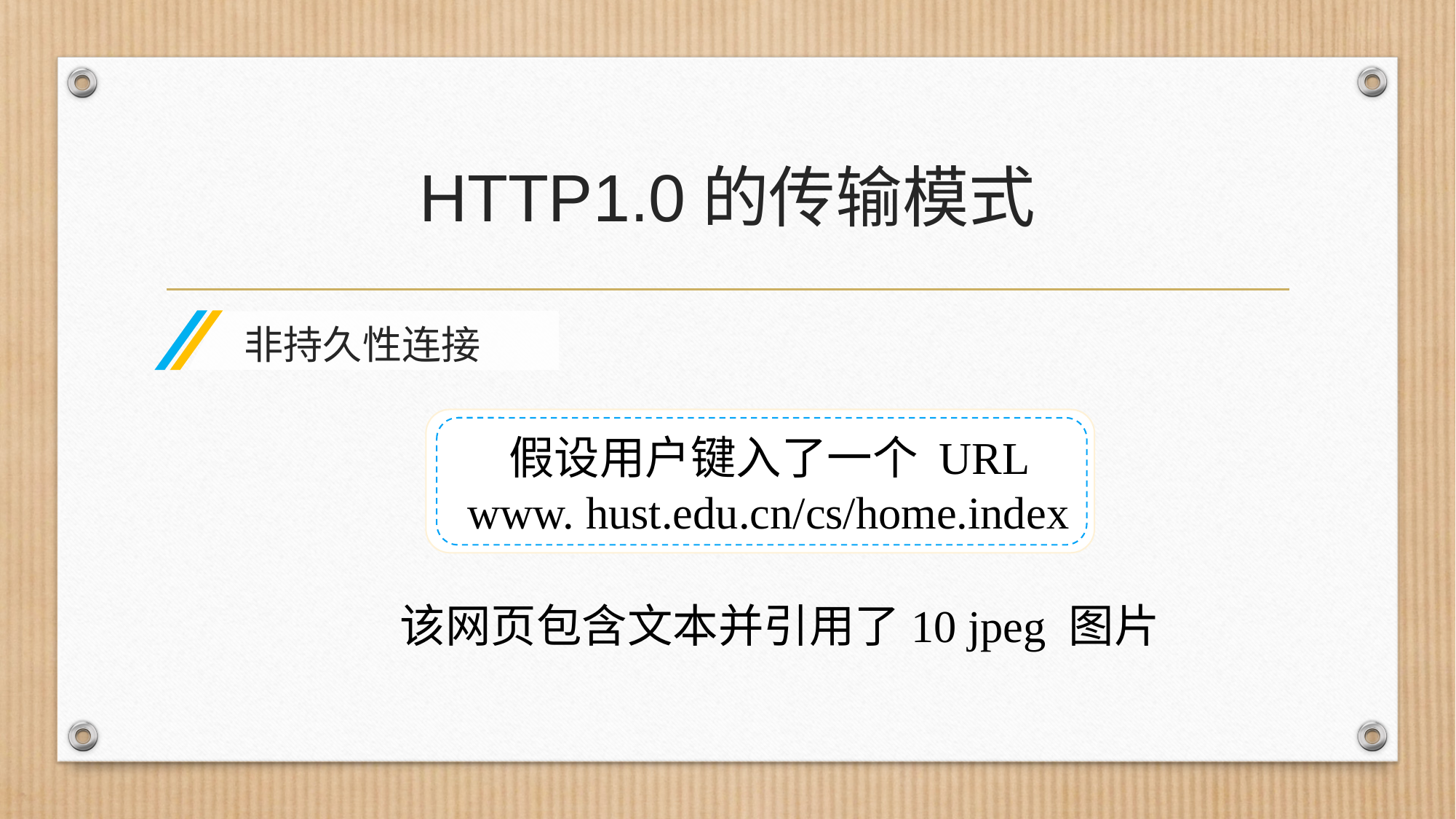

# HTTP1.0的传输模式

非持久性连接

假设用户键入了一个 URL www. hust.edu.cn/cs/home.index
该网页包含文本并引用了10 jpeg 图片